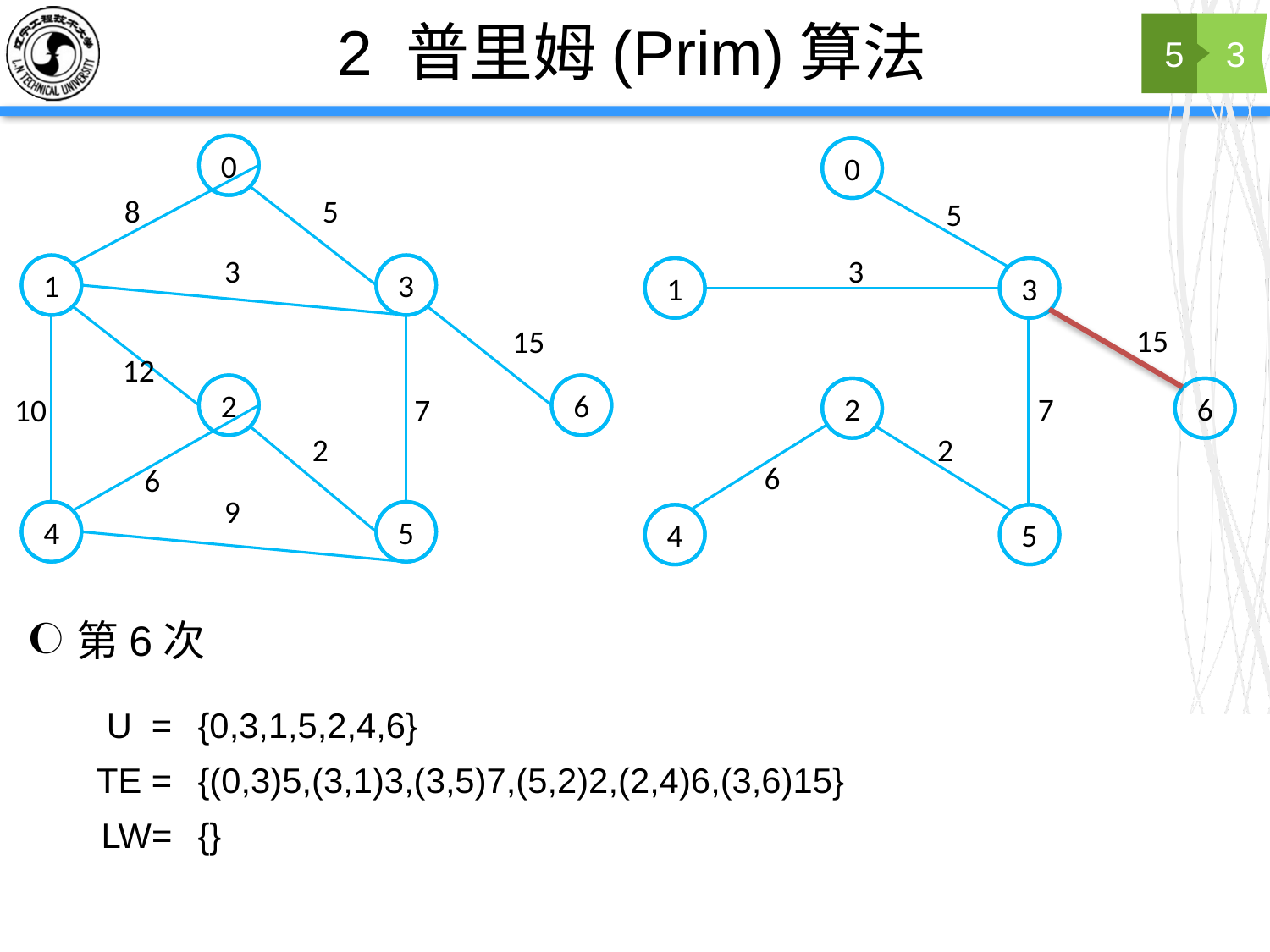

# 2 普里姆(Prim)算法
5
3
0
8
5
3
1
3
15
12
2
6
10
7
2
6
9
4
5
0
5
3
1
3
15
2
6
7
2
6
4
5
第6次
| U = | {0,3,1,5,2,4,6} |
| --- | --- |
| TE = | {(0,3)5,(3,1)3,(3,5)7,(5,2)2,(2,4)6,(3,6)15} |
| LW= | {} |